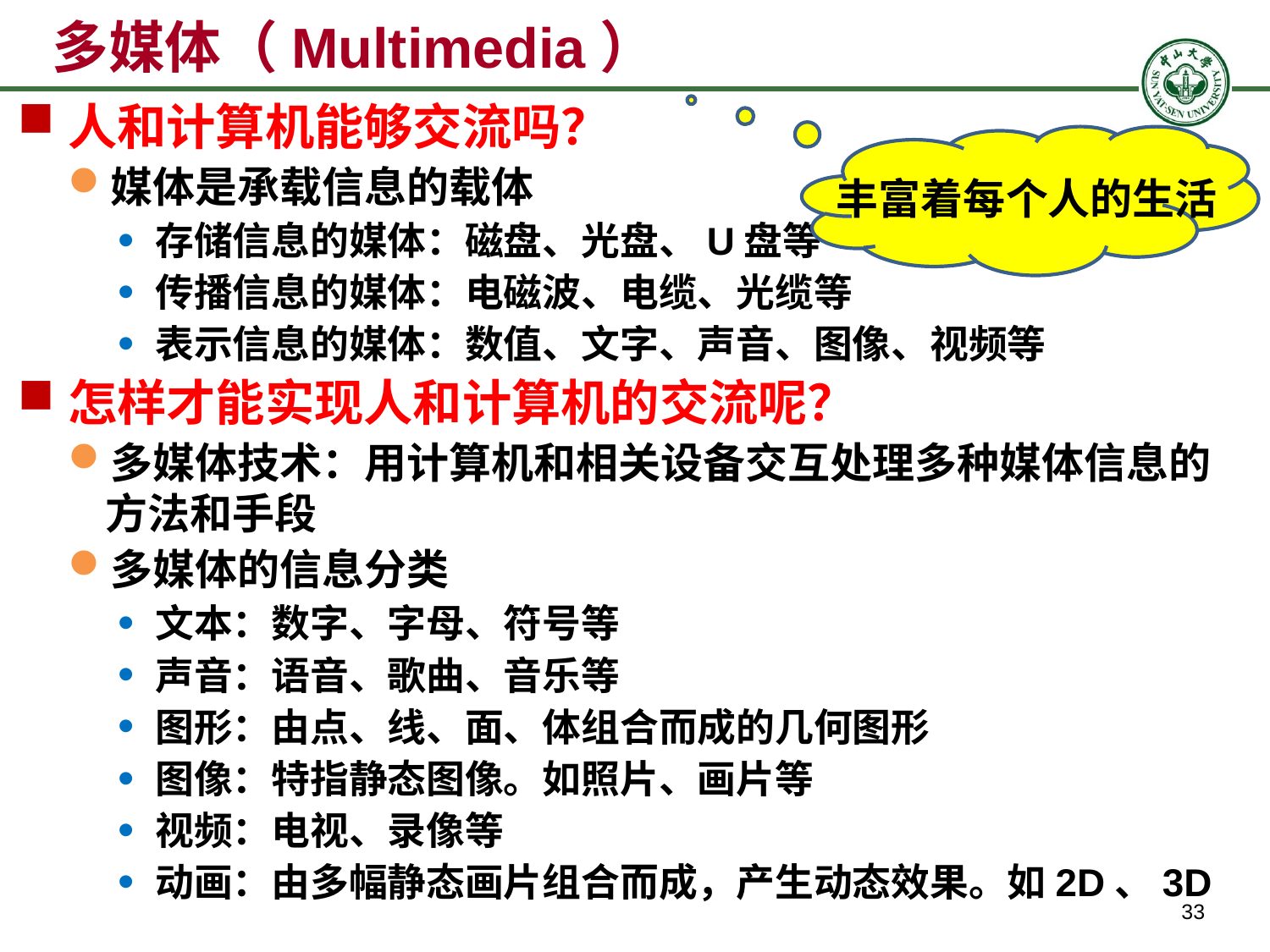

# 多媒体（Multimedia）
人和计算机能够交流吗？
媒体是承载信息的载体
存储信息的媒体：磁盘、光盘、U盘等
传播信息的媒体：电磁波、电缆、光缆等
表示信息的媒体：数值、文字、声音、图像、视频等
怎样才能实现人和计算机的交流呢？
多媒体技术：用计算机和相关设备交互处理多种媒体信息的方法和手段
多媒体的信息分类
文本：数字、字母、符号等
声音：语音、歌曲、音乐等
图形：由点、线、面、体组合而成的几何图形
图像：特指静态图像。如照片、画片等
视频：电视、录像等
动画：由多幅静态画片组合而成，产生动态效果。如2D、3D

丰富着每个人的生活